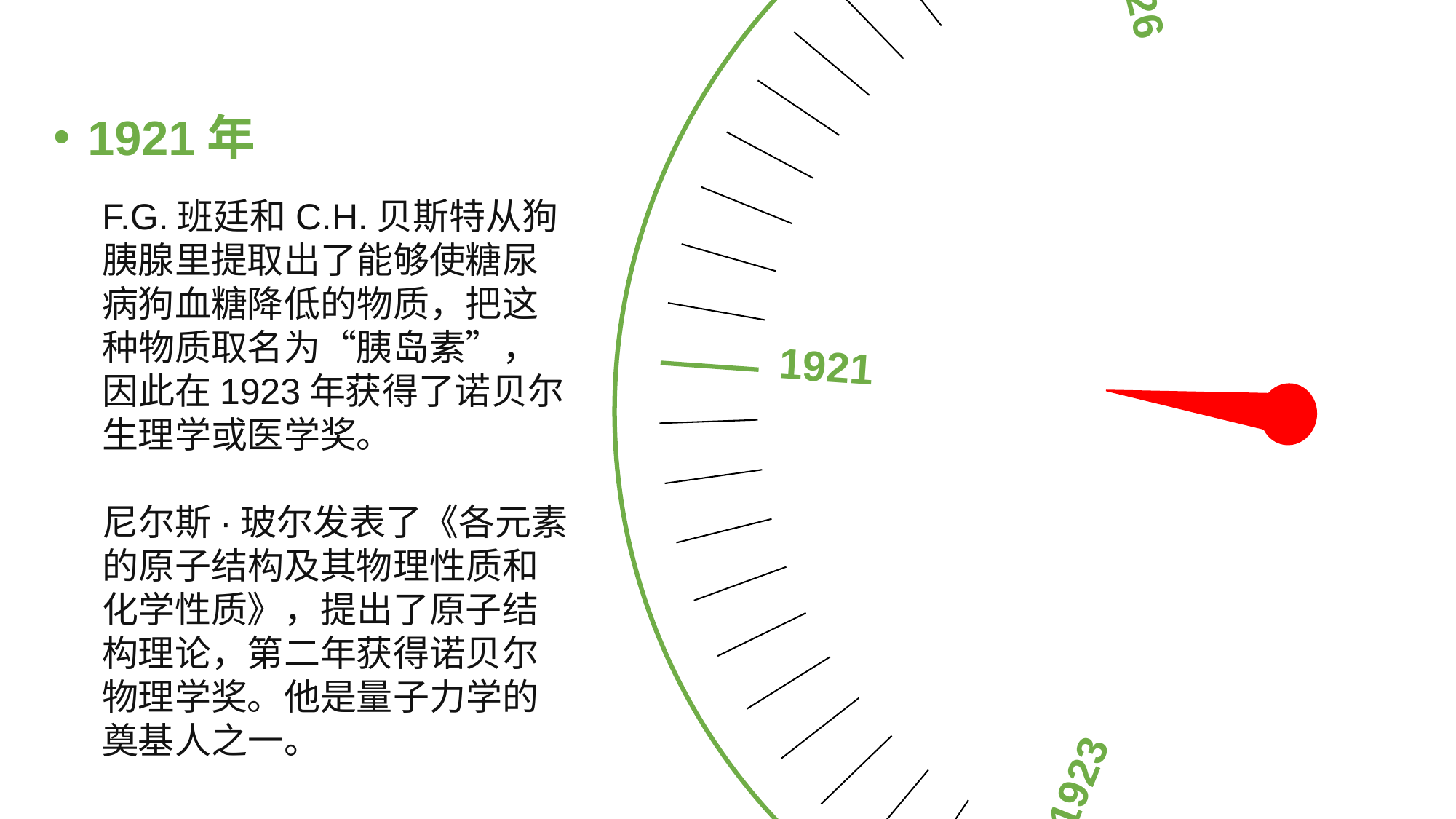

1921
1926
1923
1925
1924
1921年
F.G.班廷和C.H.贝斯特从狗胰腺里提取出了能够使糖尿病狗血糖降低的物质，把这种物质取名为“胰岛素”，因此在1923年获得了诺贝尔生理学或医学奖。

尼尔斯·玻尔发表了《各元素的原子结构及其物理性质和化学性质》，提出了原子结构理论，第二年获得诺贝尔物理学奖。他是量子力学的奠基人之一。